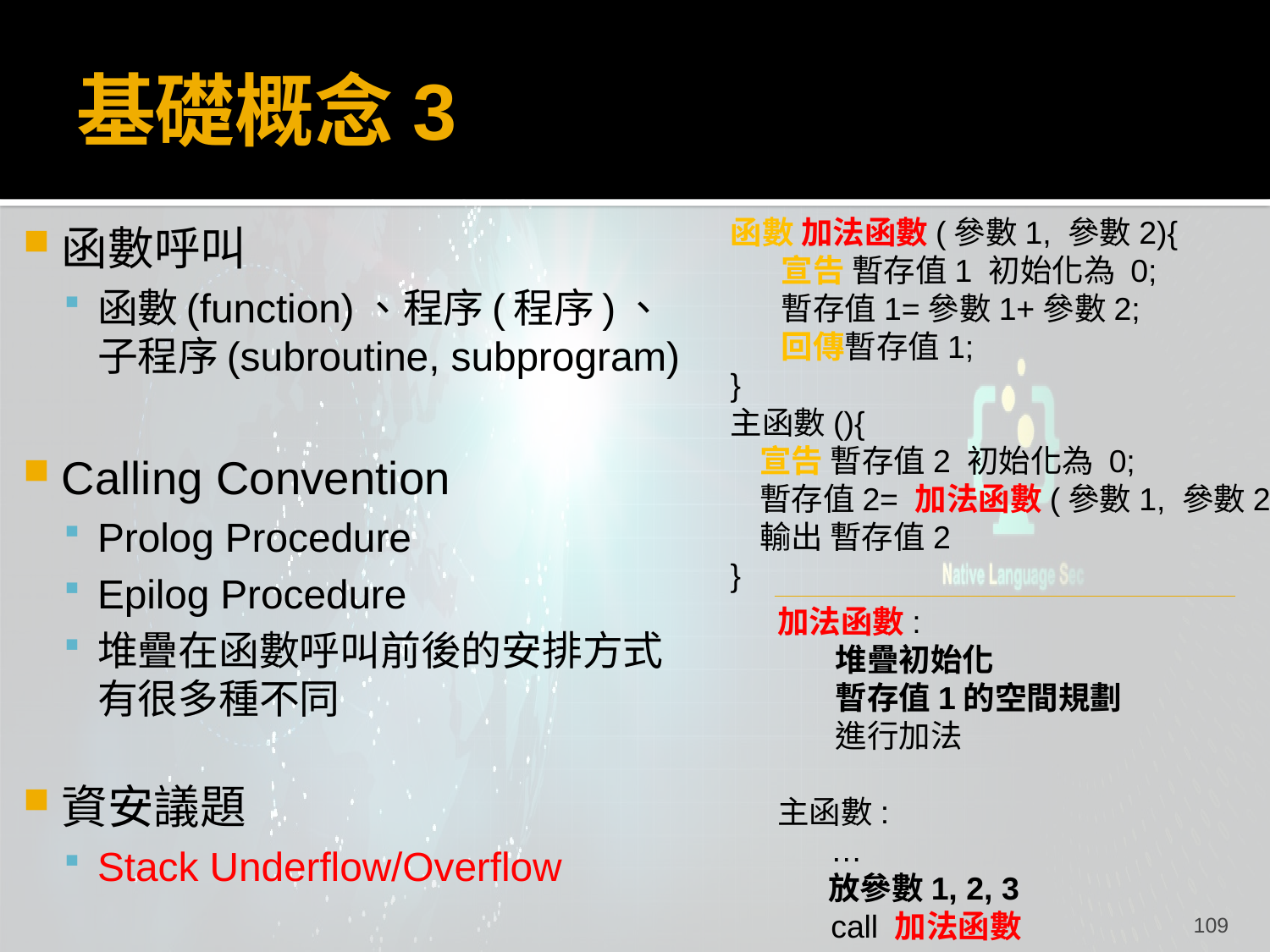

# 基礎概念3
函數呼叫
函數(function)、程序(程序)、子程序(subroutine, subprogram)

Calling Convention
Prolog Procedure
Epilog Procedure
堆疊在函數呼叫前後的安排方式有很多種不同

資安議題
Stack Underflow/Overflow
函數 加法函數(參數1, 參數2){
      宣告 暫存值1 初始化為 0;
      暫存值1=參數1+參數2;
      回傳暫存值1;
}
主函數(){
   宣告 暫存值2 初始化為 0;
   暫存值2= 加法函數(參數1, 參數2);
   輸出 暫存值2
}
加法函數:
       堆疊初始化
       暫存值1的空間規劃
       進行加法

主函數:
      …
      放參數1, 2, 3
      call 加法函數
109